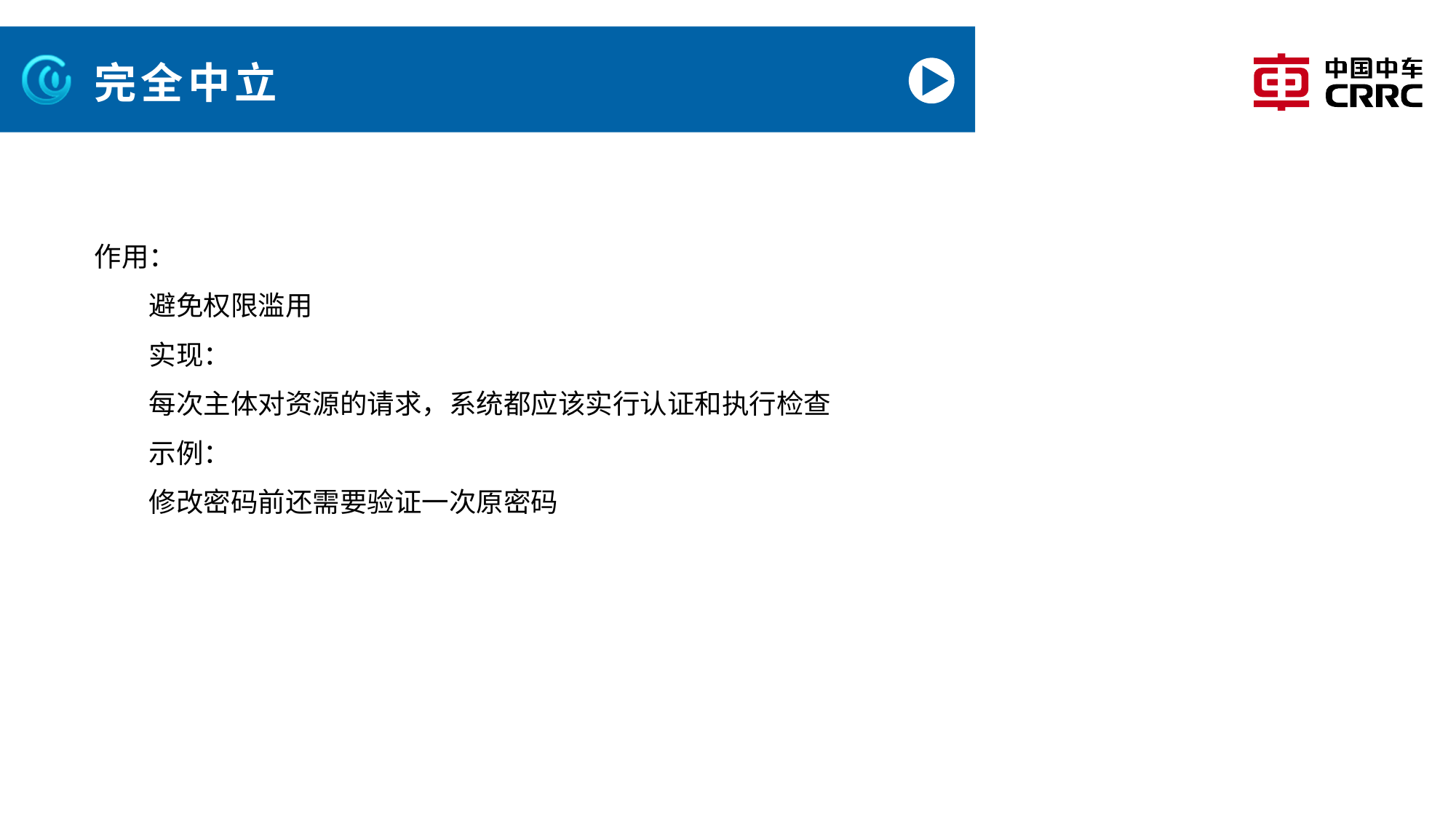

# 完全中立
作用：
避免权限滥用
实现：
每次主体对资源的请求，系统都应该实行认证和执行检查
示例：
修改密码前还需要验证一次原密码

49